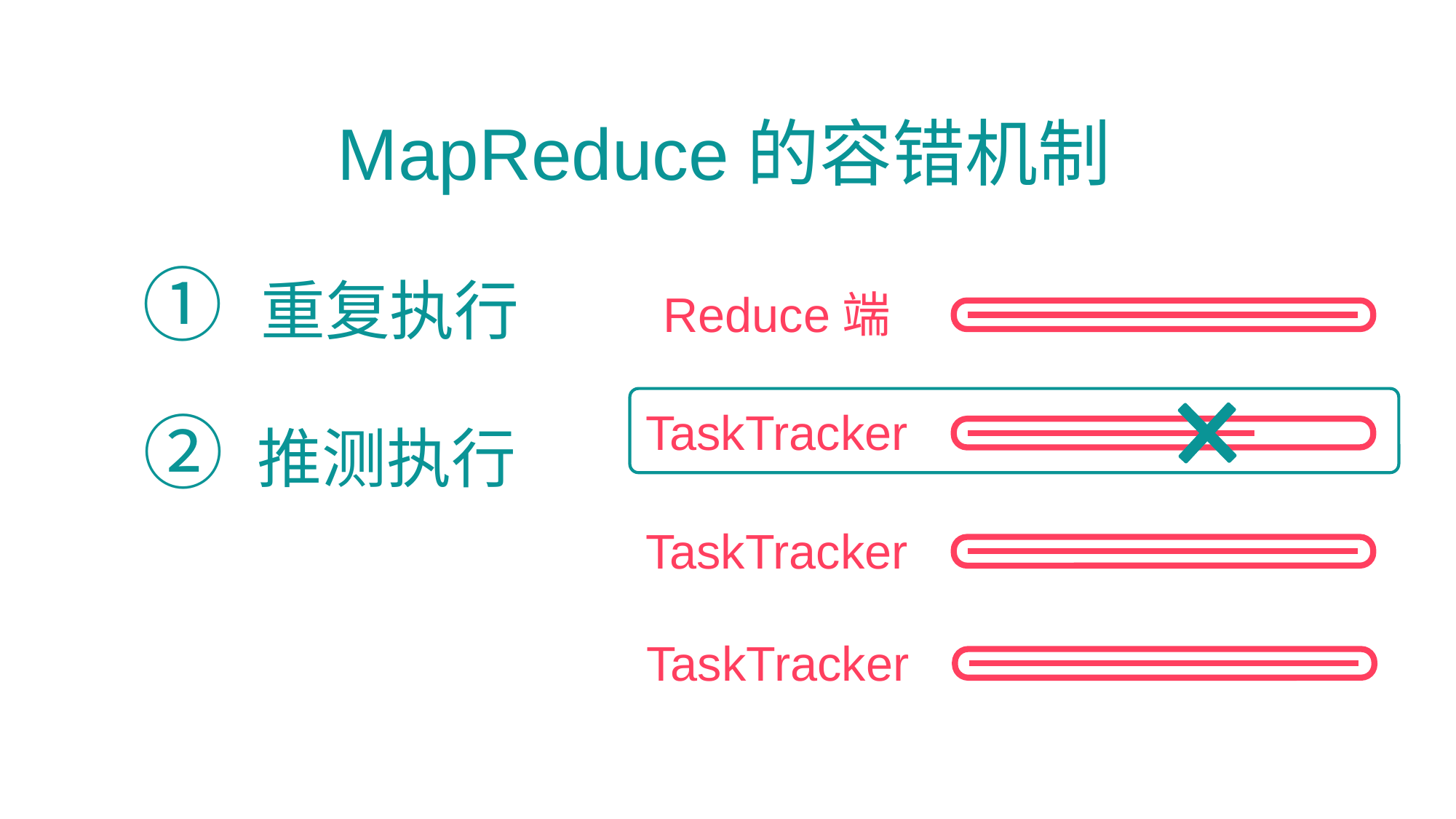

MapReduce的容错机制
① 重复执行
Reduce端

② 推测执行
TaskTracker

TaskTracker

TaskTracker